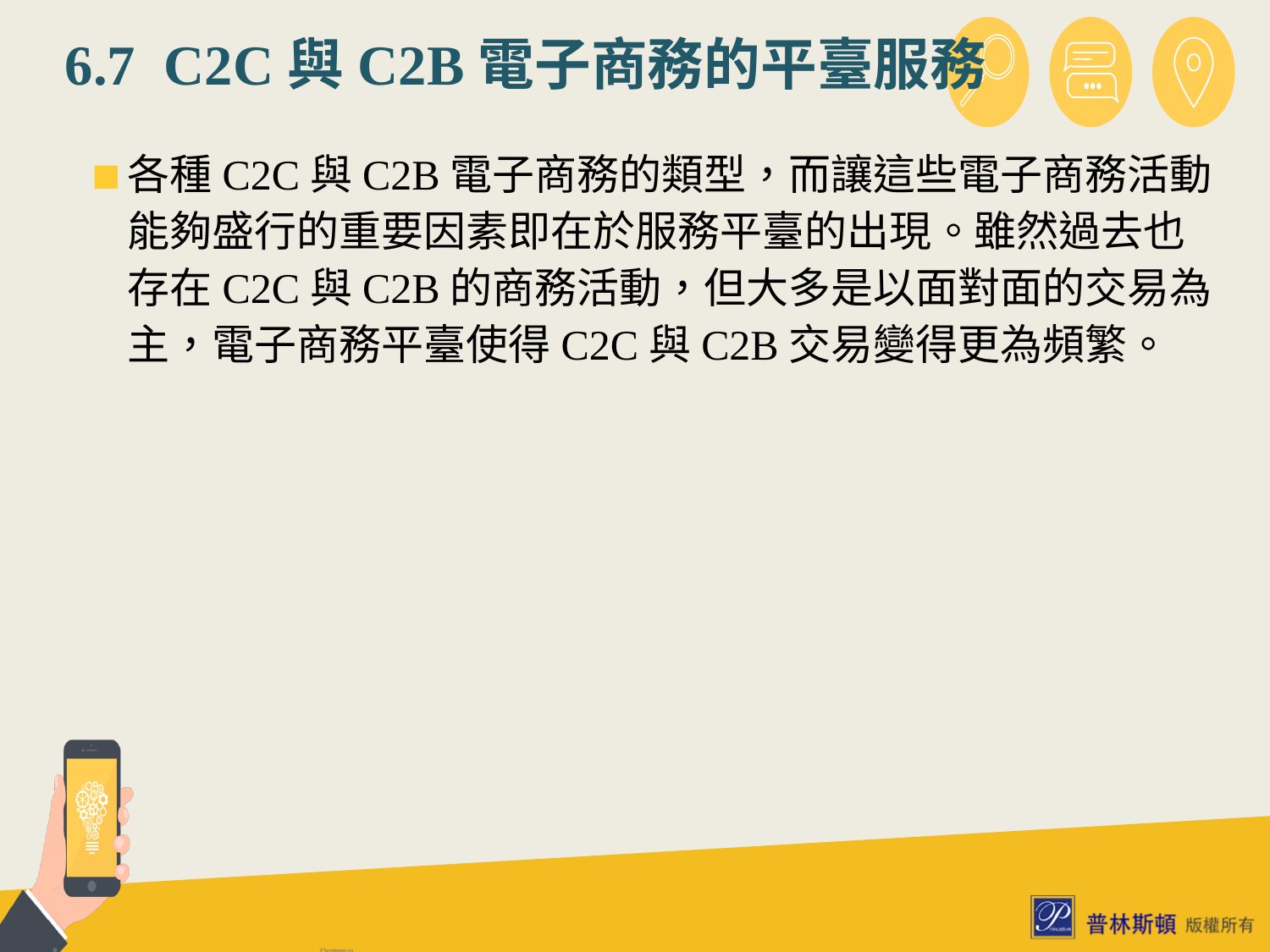

# 6.7  C2C與C2B電子商務的平臺服務
各種C2C與C2B電子商務的類型，而讓這些電子商務活動能夠盛行的重要因素即在於服務平臺的出現。雖然過去也存在C2C與C2B的商務活動，但大多是以面對面的交易為主，電子商務平臺使得C2C與C2B交易變得更為頻繁。